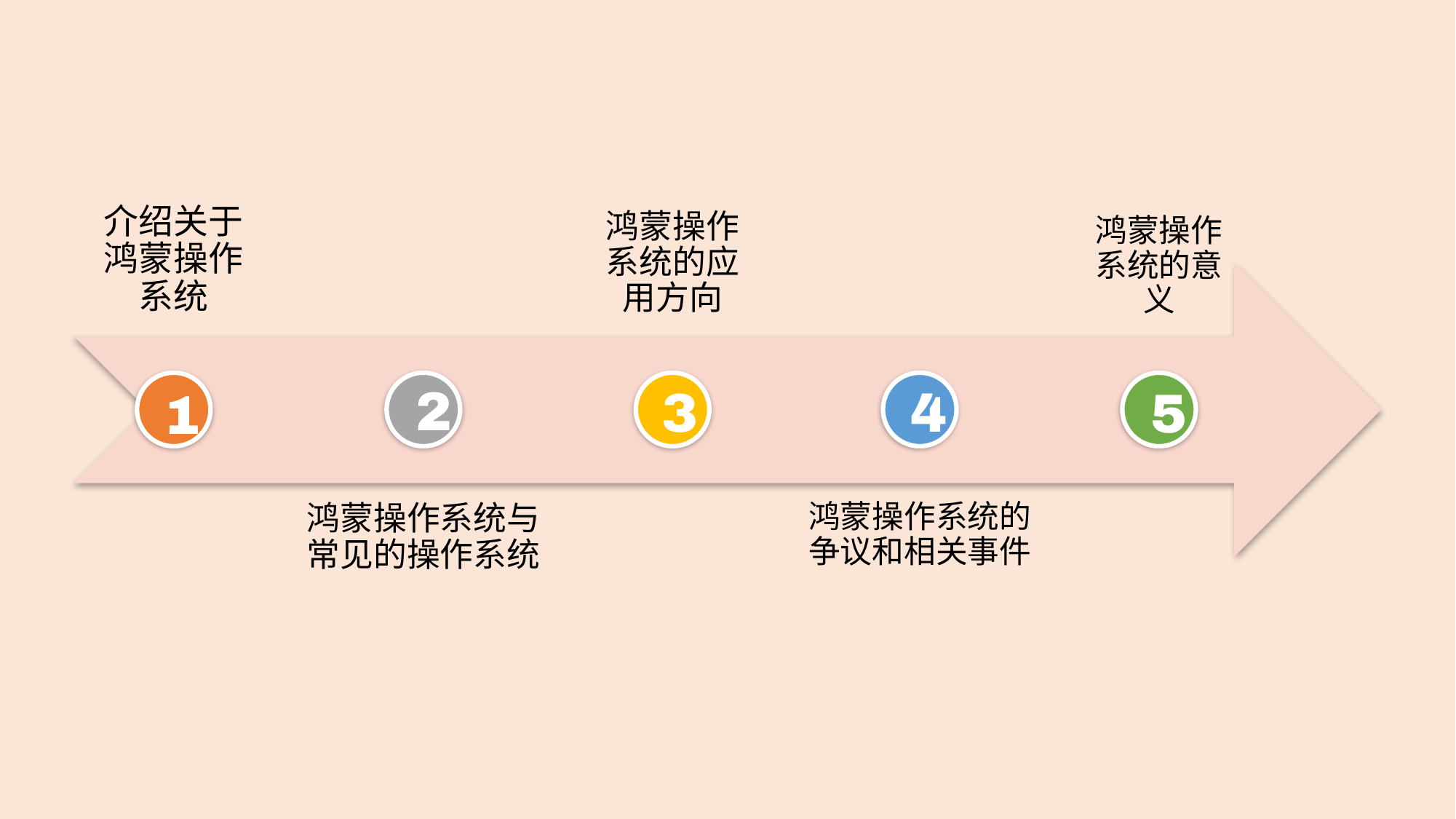

介绍关于鸿蒙操作系统
鸿蒙操作系统与常见的操作系统
鸿蒙操作系统的应用方向
鸿蒙操作系统的争议和相关事件
鸿蒙操作系统的意义
2
4
3
5
1